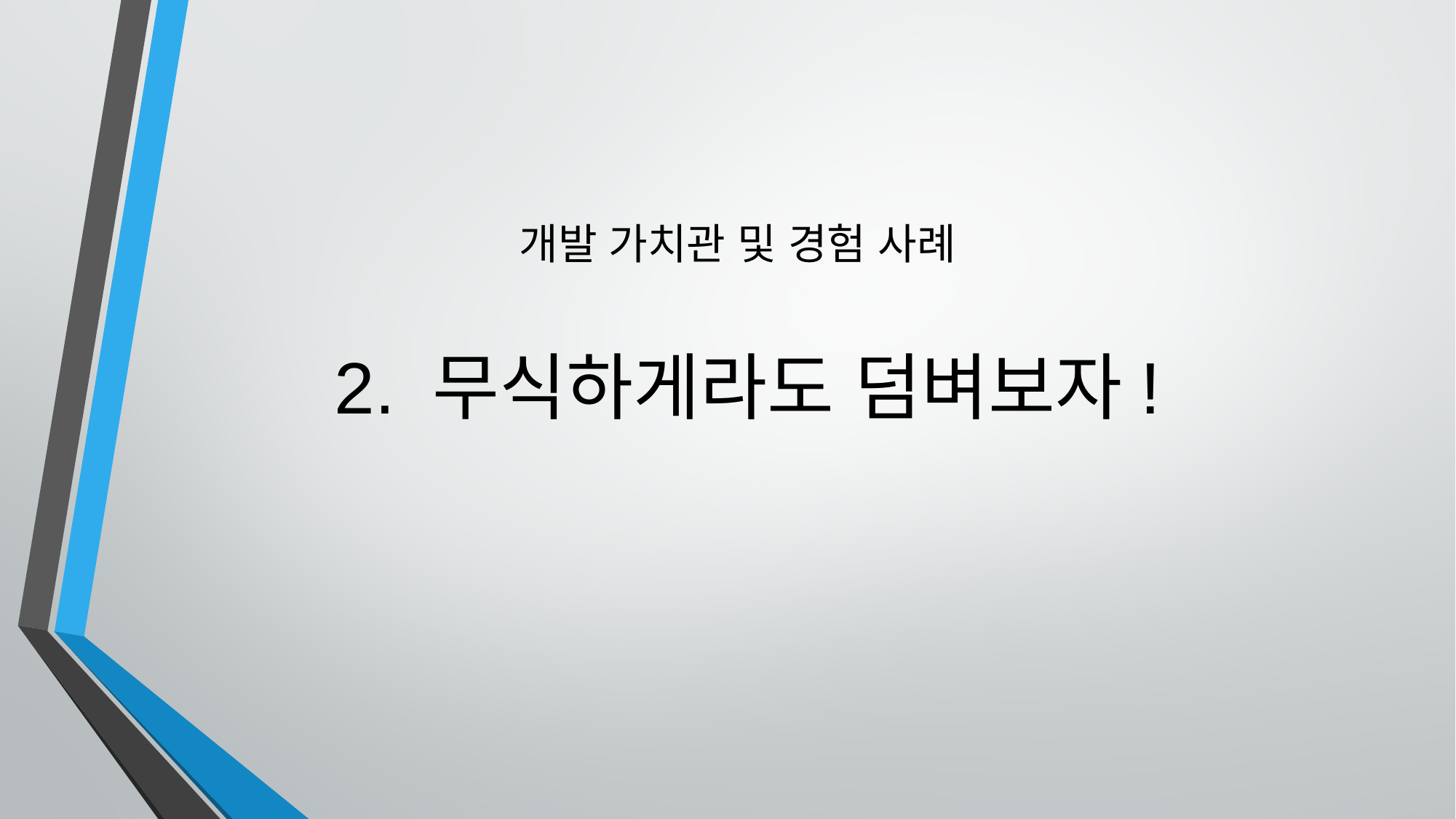

개발 가치관 및 경험 사례
 2. 무식하게라도 덤벼보자!